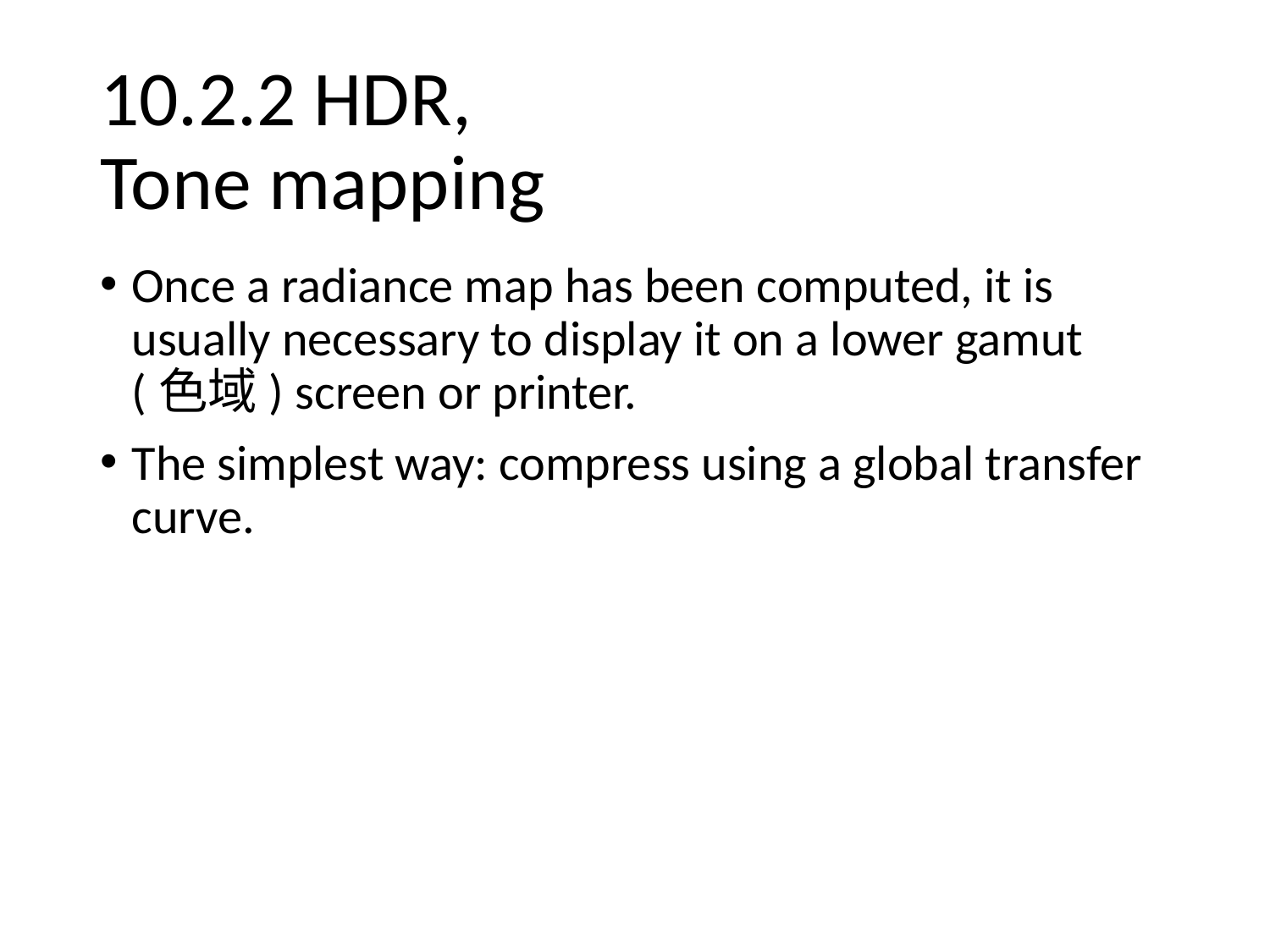

# 10.2.2 HDR, Tone mapping
Once a radiance map has been computed, it is usually necessary to display it on a lower gamut (色域) screen or printer.
The simplest way: compress using a global transfer curve.